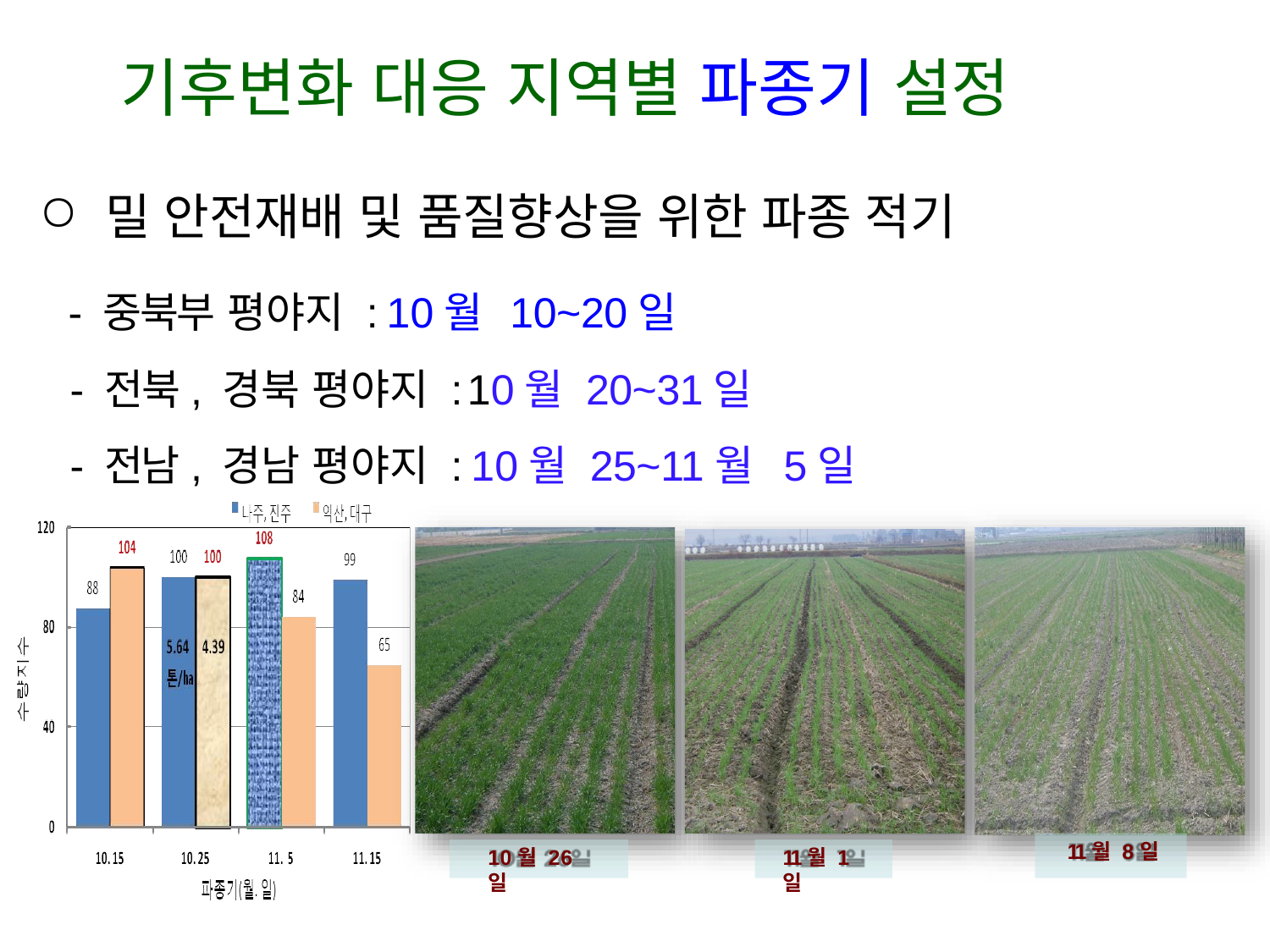

# 기후변화 대응 지역별 파종기 설정
밀 안전재배 및 품질향상을 위한 파종 적기
  - 중북부 평야지 : 10월 10~20일
- 전북, 경북 평야지 : 10월 20~31일
- 전남, 경남 평야지 : 10월 25~11월 5일

11월 8일
10월 26일
11월 1일